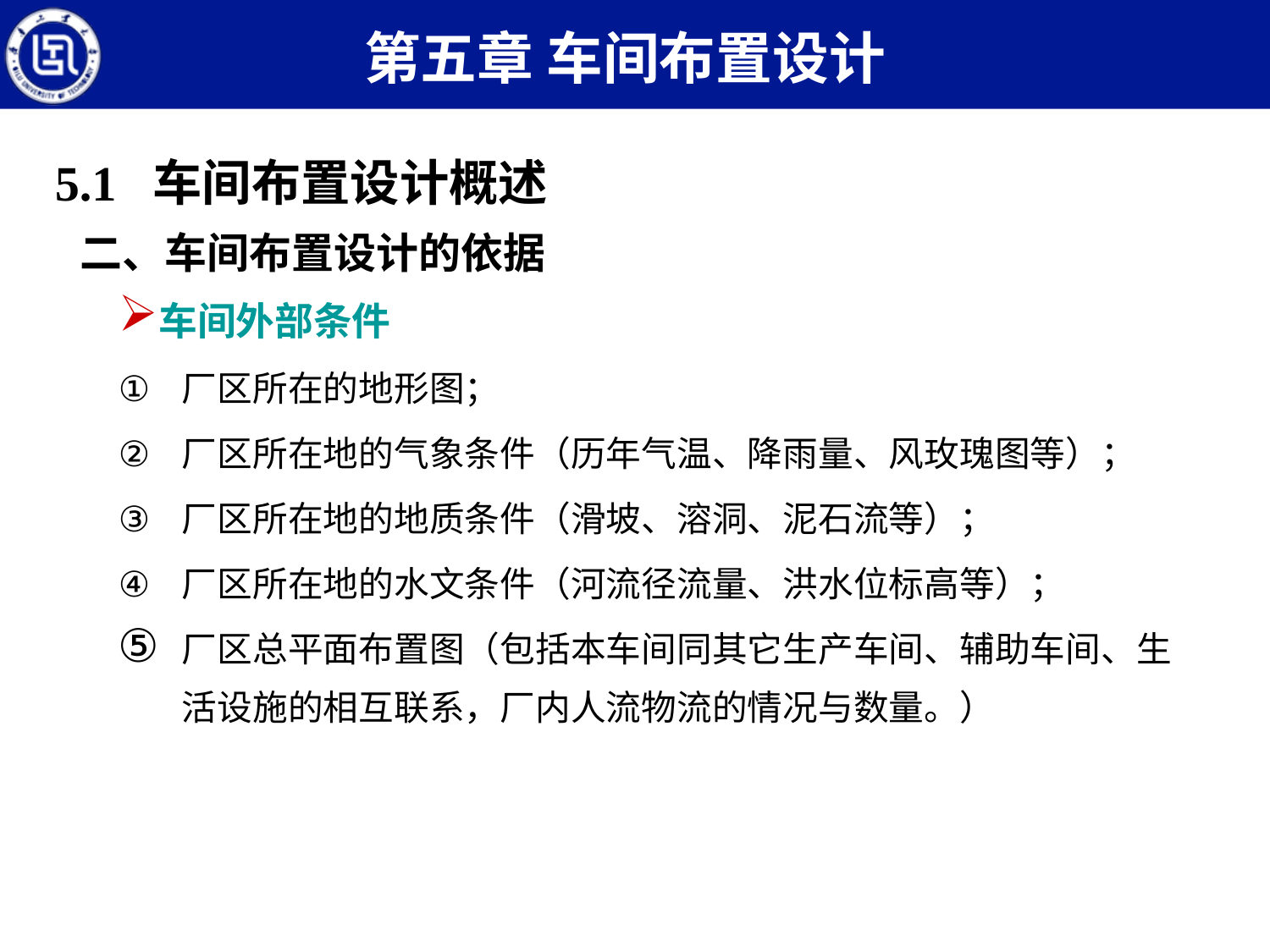

第五章 车间布置设计
5.1  车间布置设计概述
二、车间布置设计的依据
车间外部条件
厂区所在的地形图；
厂区所在地的气象条件（历年气温、降雨量、风玫瑰图等）；
厂区所在地的地质条件（滑坡、溶洞、泥石流等）；
厂区所在地的水文条件（河流径流量、洪水位标高等）；
厂区总平面布置图（包括本车间同其它生产车间、辅助车间、生活设施的相互联系，厂内人流物流的情况与数量。）